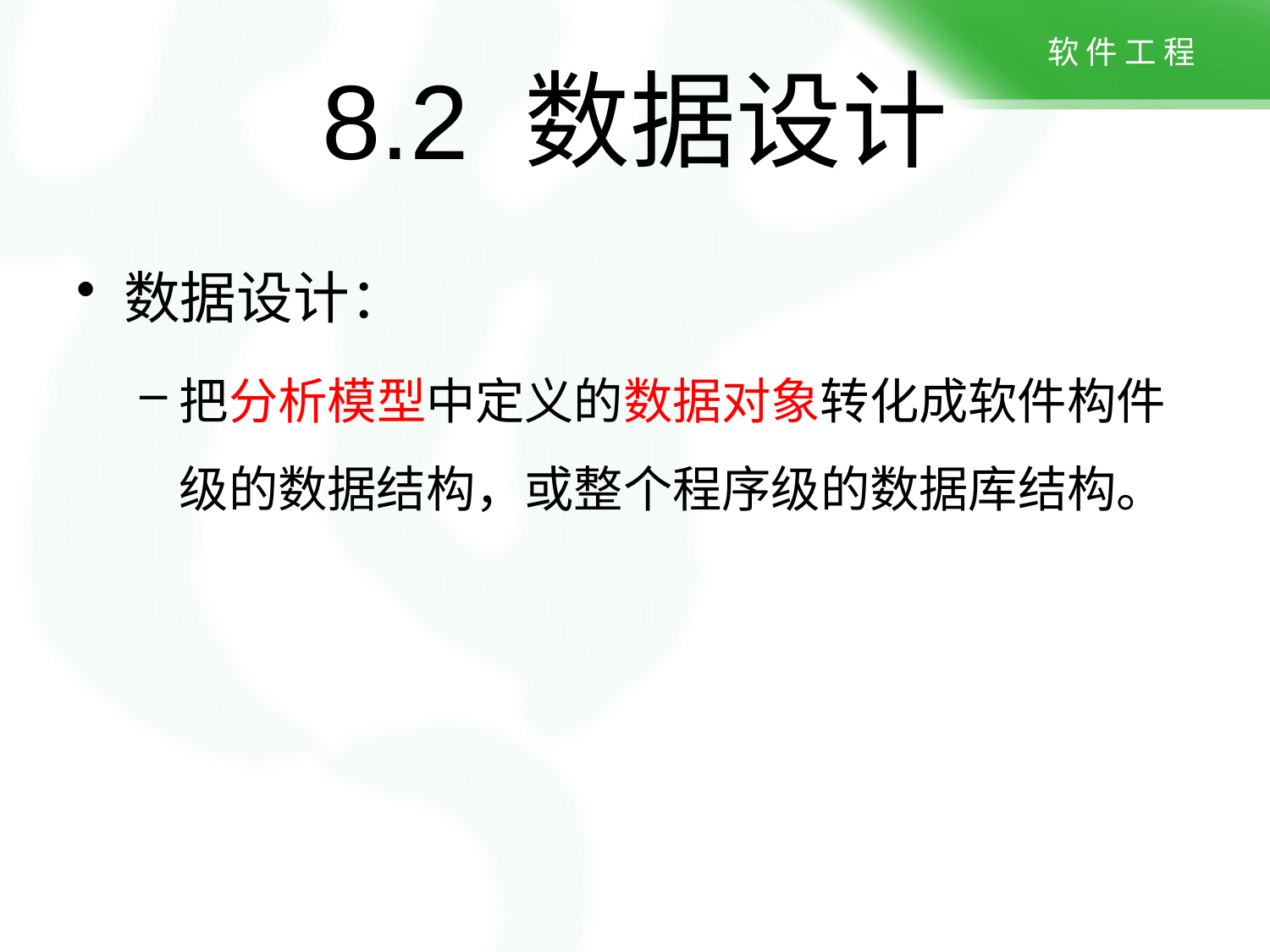

8.2 数据设计
数据设计：
把分析模型中定义的数据对象转化成软件构件级的数据结构，或整个程序级的数据库结构。